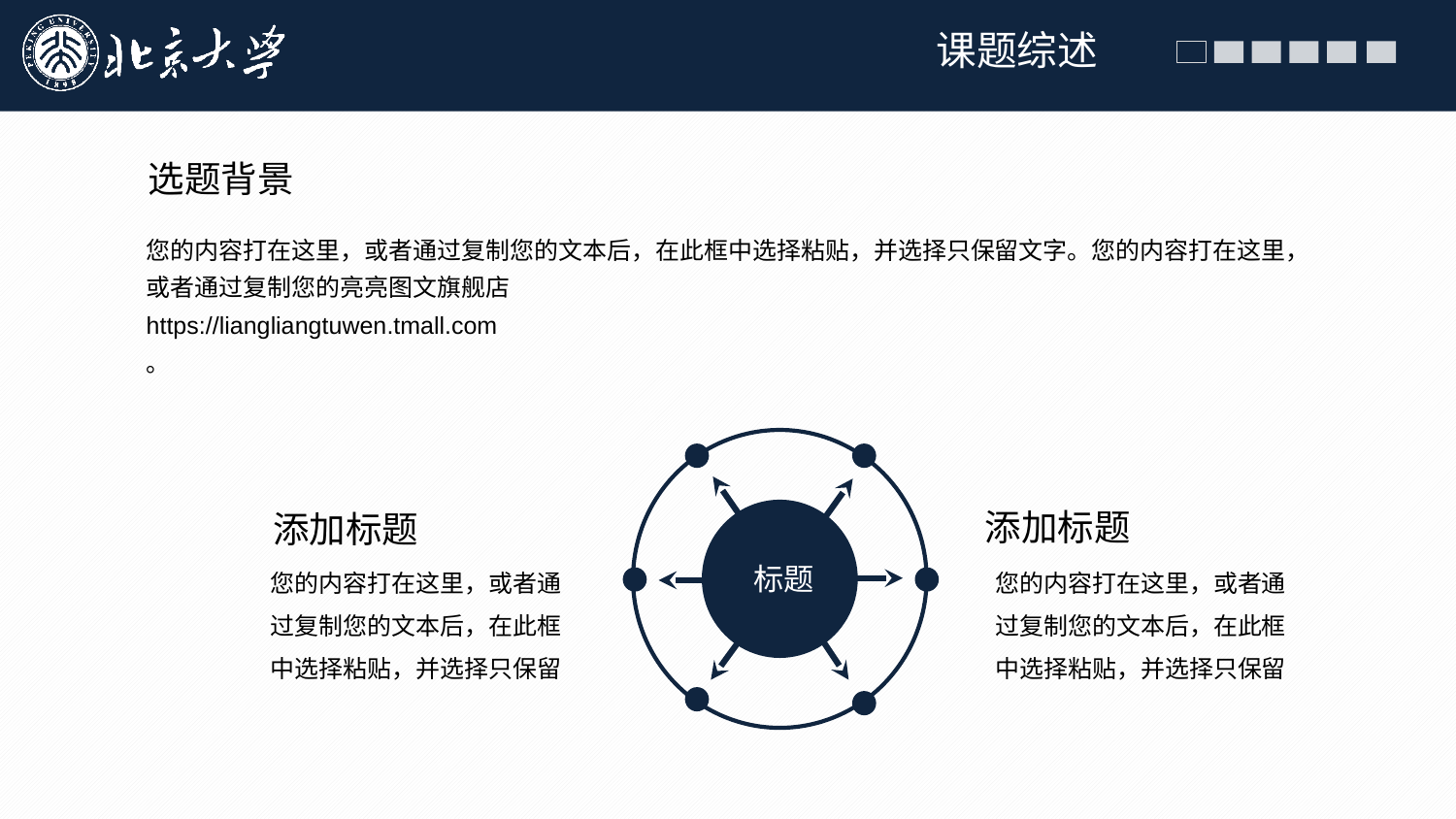

课题综述
选题背景
您的内容打在这里，或者通过复制您的文本后，在此框中选择粘贴，并选择只保留文字。您的内容打在这里，或者通过复制您的亮亮图文旗舰店
https://liangliangtuwen.tmall.com
。

添加标题
您的内容打在这里，或者通过复制您的文本后，在此框中选择粘贴，并选择只保留
添加标题
您的内容打在这里，或者通过复制您的文本后，在此框中选择粘贴，并选择只保留

标题